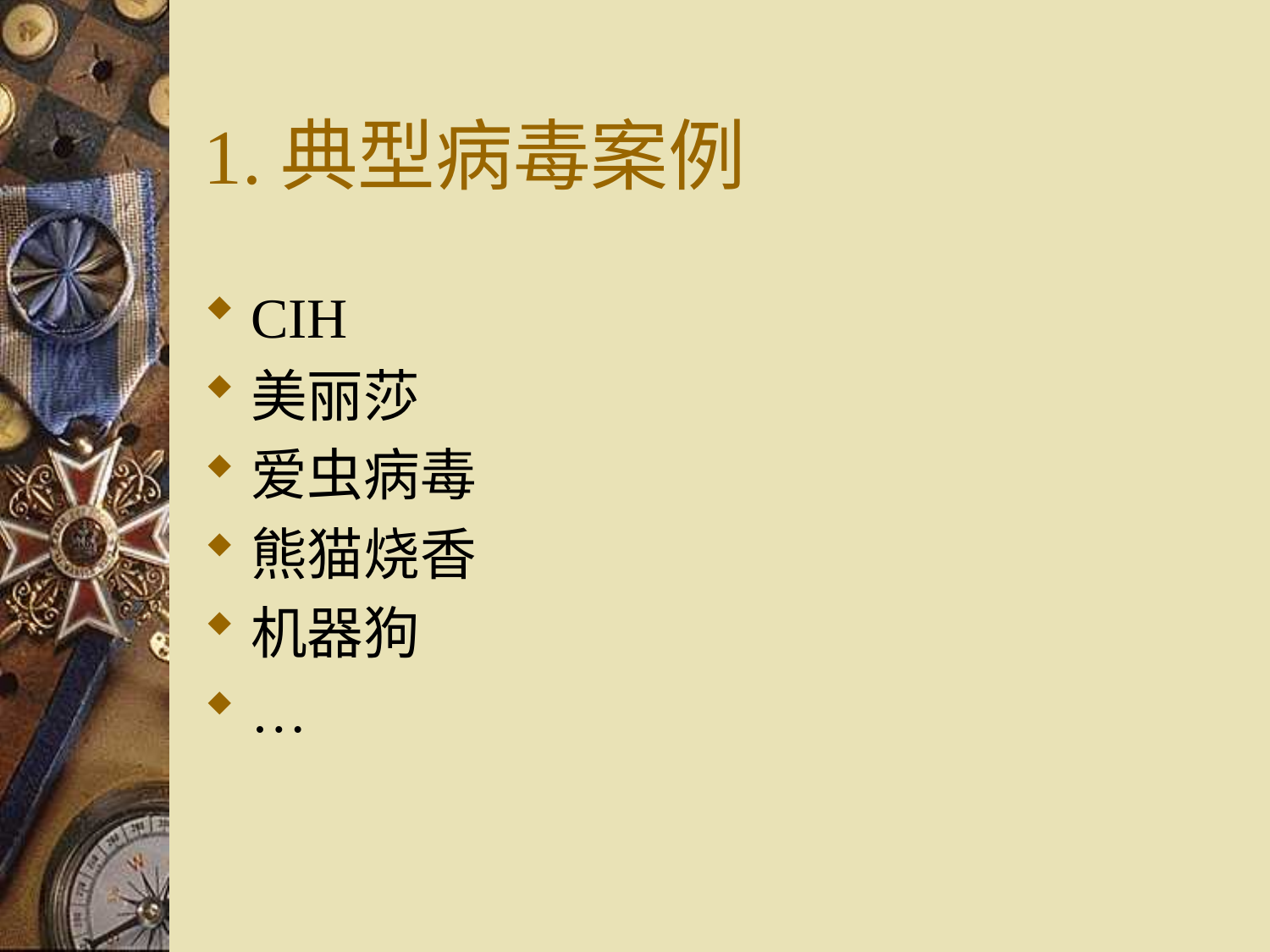

# 1.典型病毒案例
CIH
美丽莎
爱虫病毒
熊猫烧香
机器狗
…